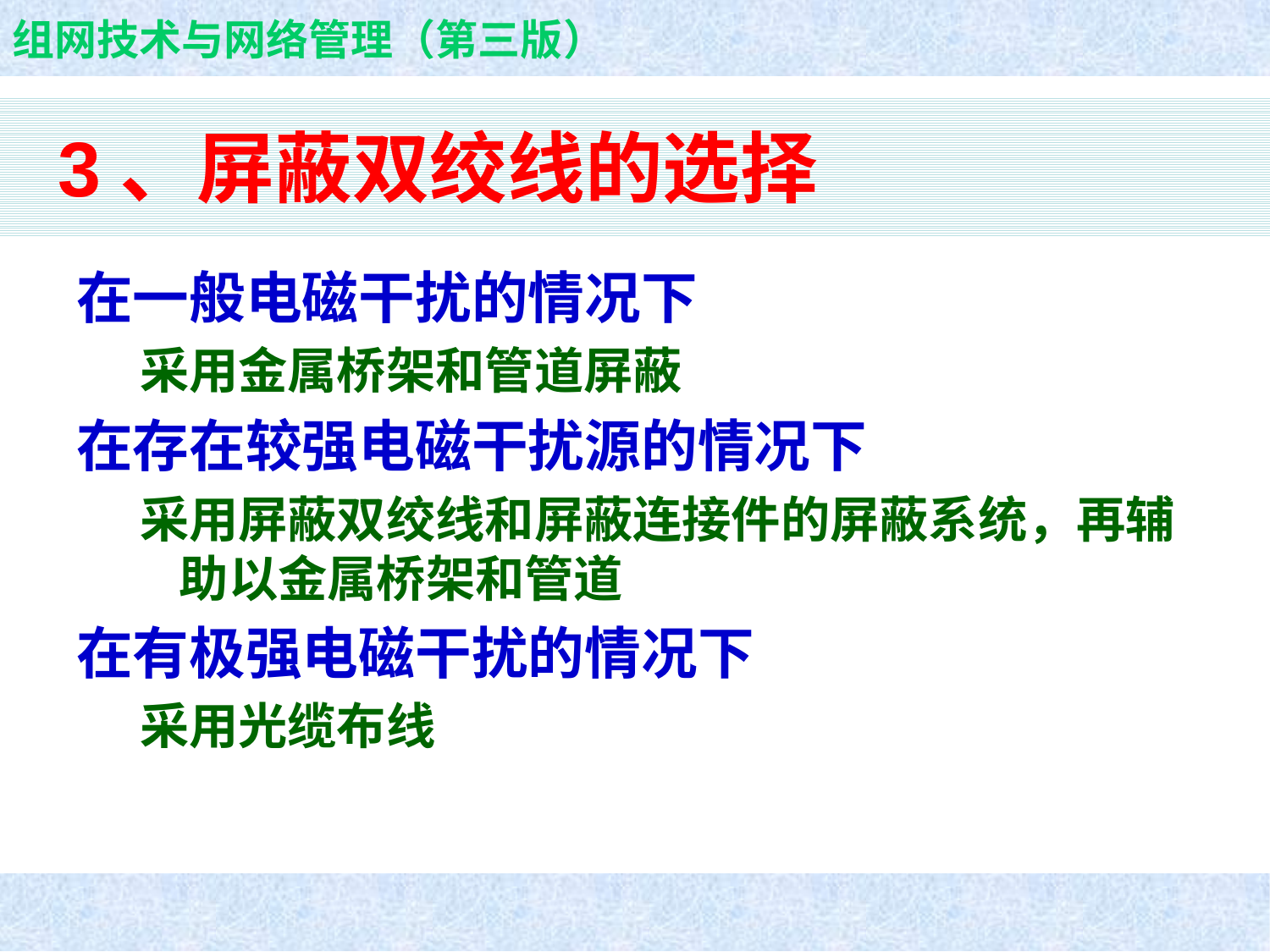

# 3、屏蔽双绞线的选择
在一般电磁干扰的情况下
采用金属桥架和管道屏蔽
在存在较强电磁干扰源的情况下
采用屏蔽双绞线和屏蔽连接件的屏蔽系统，再辅助以金属桥架和管道
在有极强电磁干扰的情况下
采用光缆布线